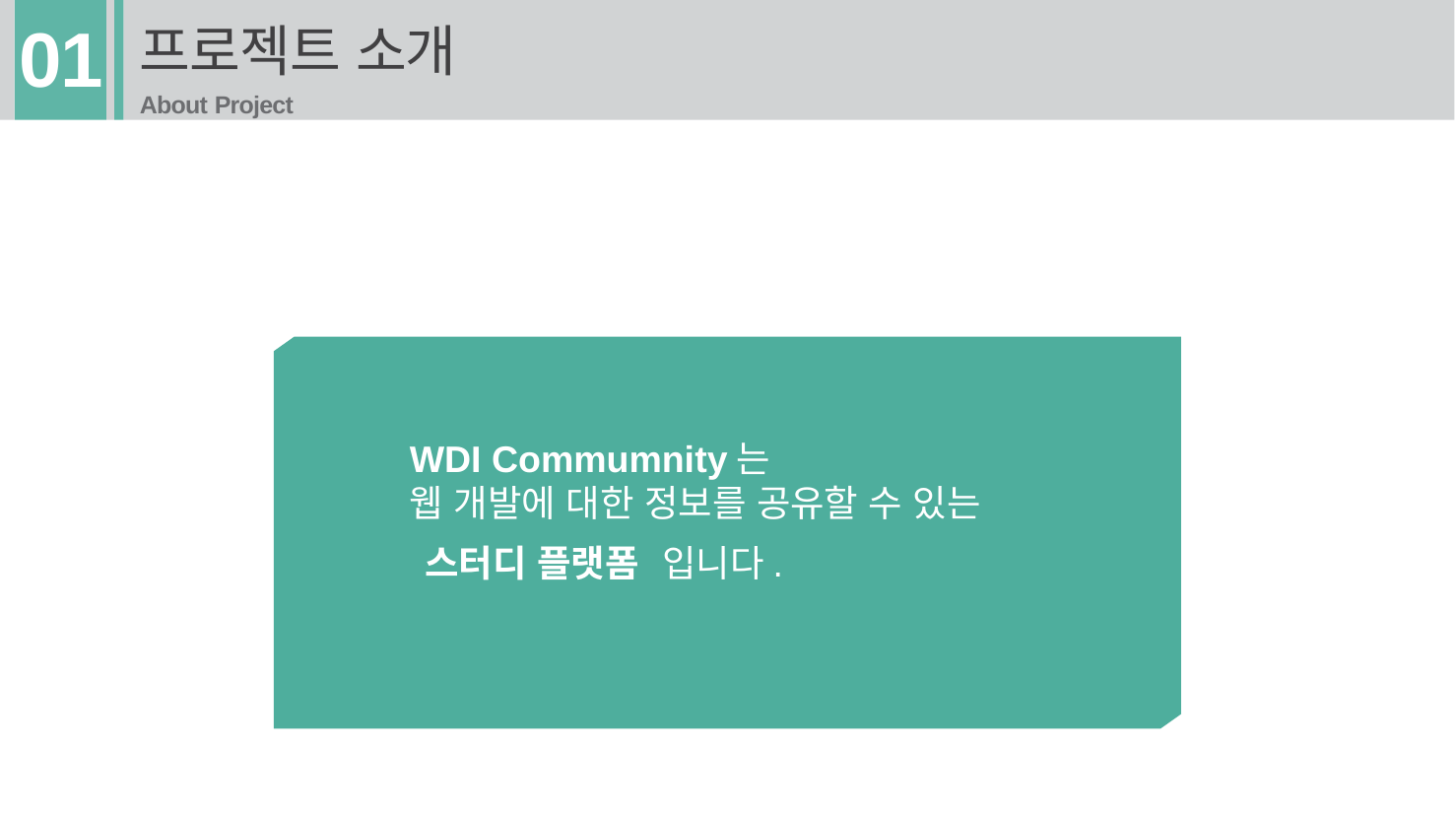

# 프로젝트 소개
About Project
01

WDI Commumnity는
웹 개발에 대한 정보를 공유할 수 있는
스터디 플랫폼
입니다.